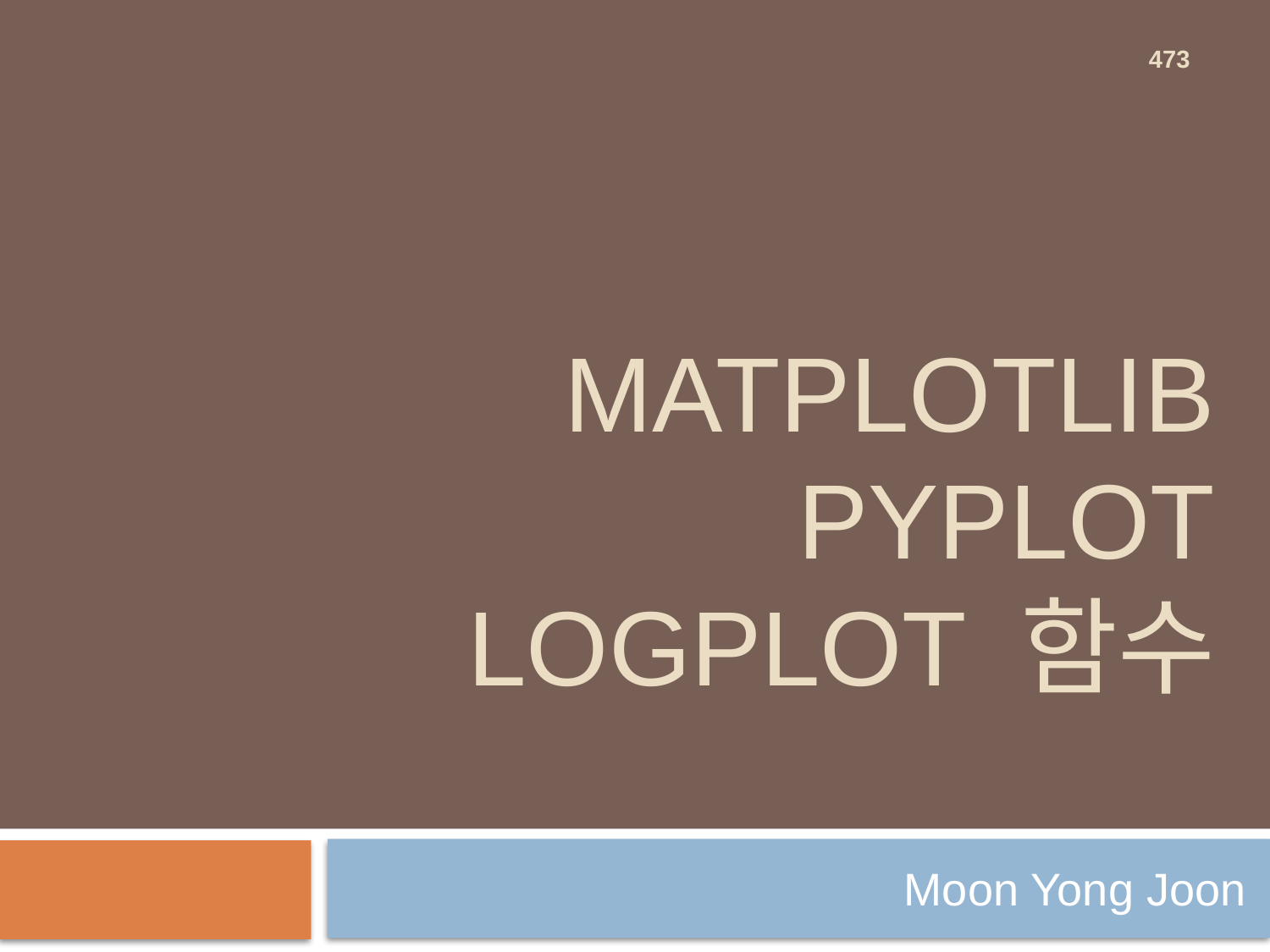

473
# MatPLOTLIB pyplot logplot 함수
Moon Yong Joon